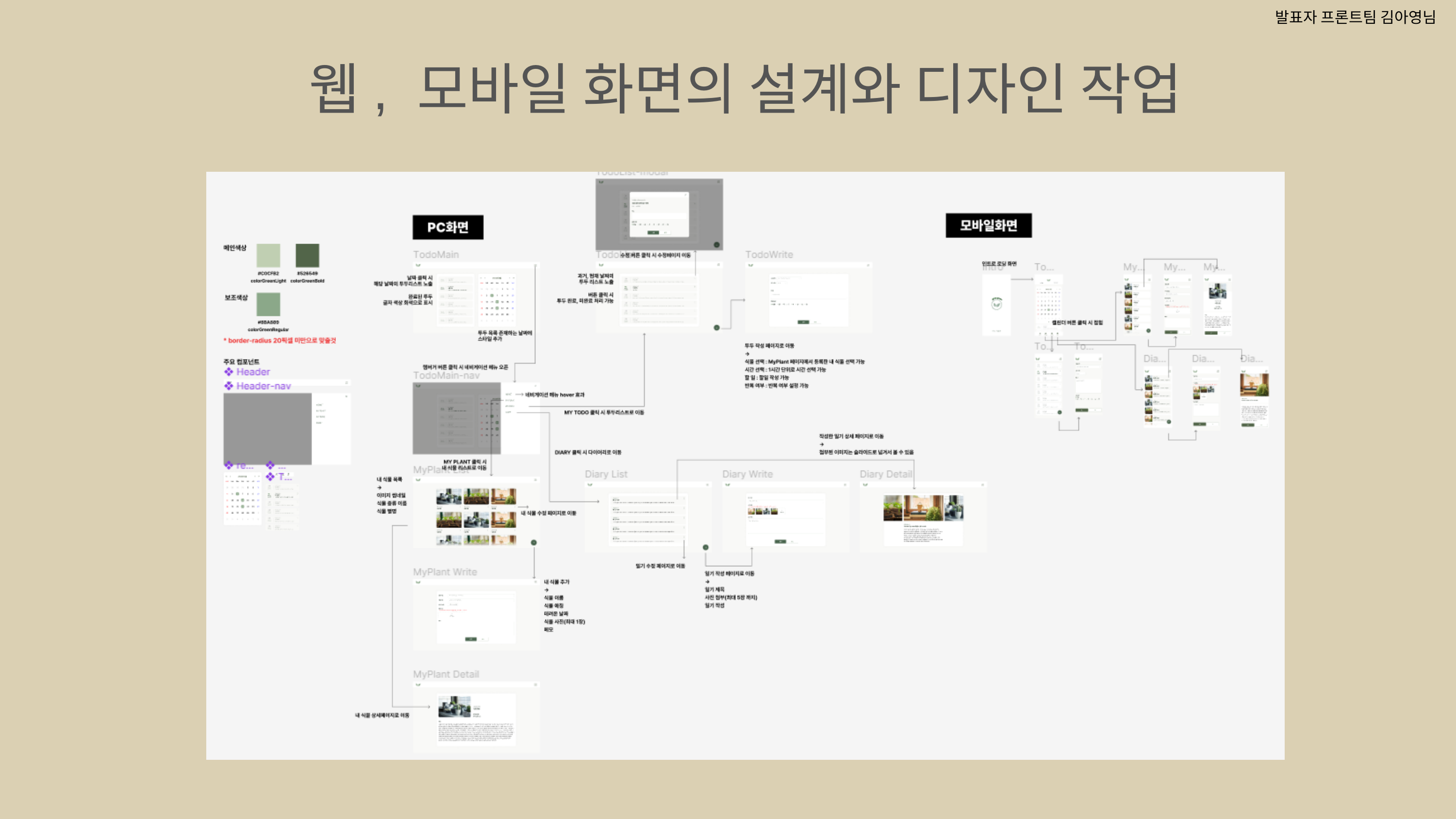

발표자 프론트팀 김아영님
웹, 모바일 화면의 설계와 디자인 작업